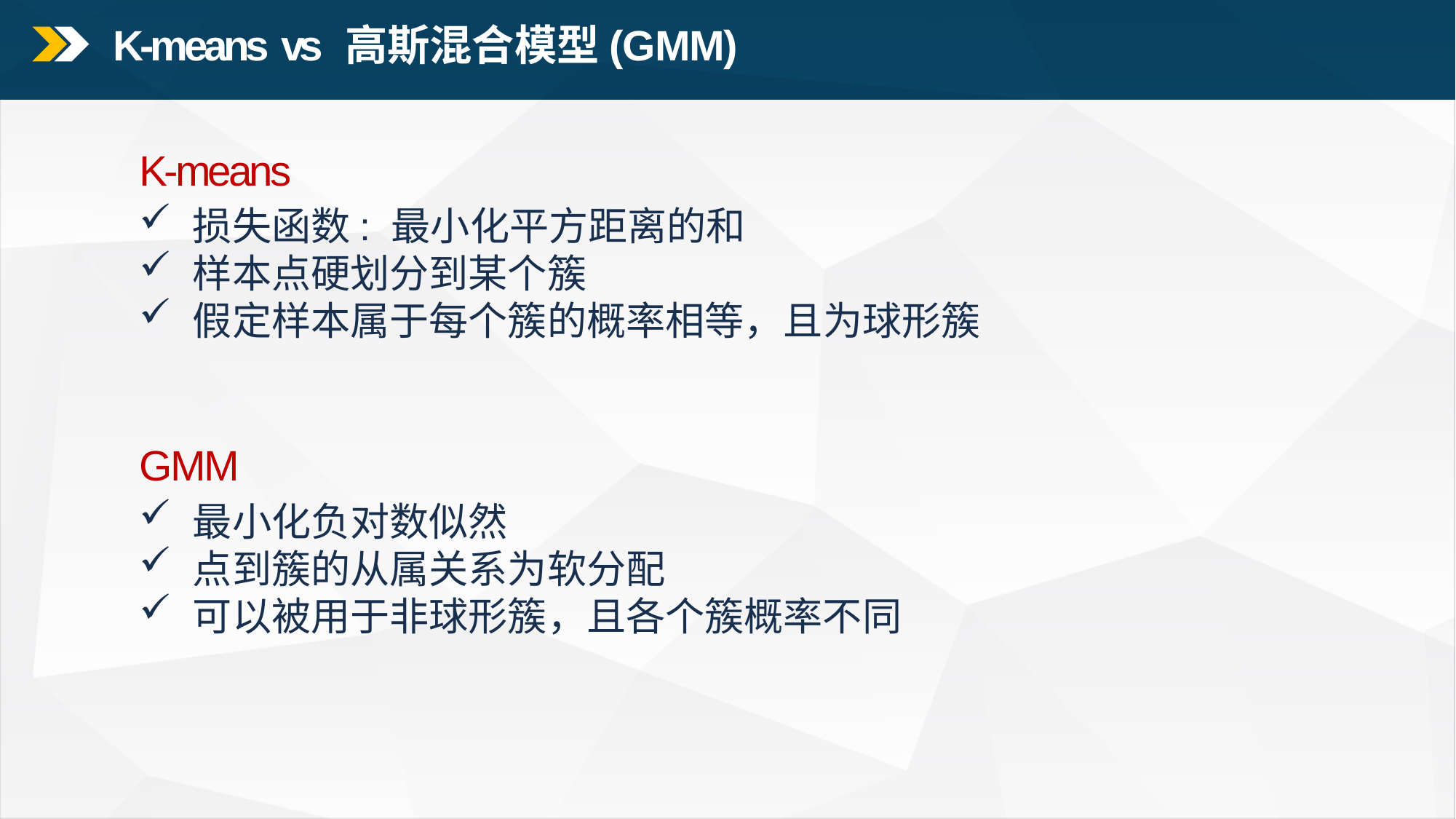

# K-means vs 高斯混合模型(GMM)

K-means
损失函数: 最小化平方距离的和
样本点硬划分到某个簇
假定样本属于每个簇的概率相等，且为球形簇

GMM
最小化负对数似然
点到簇的从属关系为软分配
可以被用于非球形簇，且各个簇概率不同